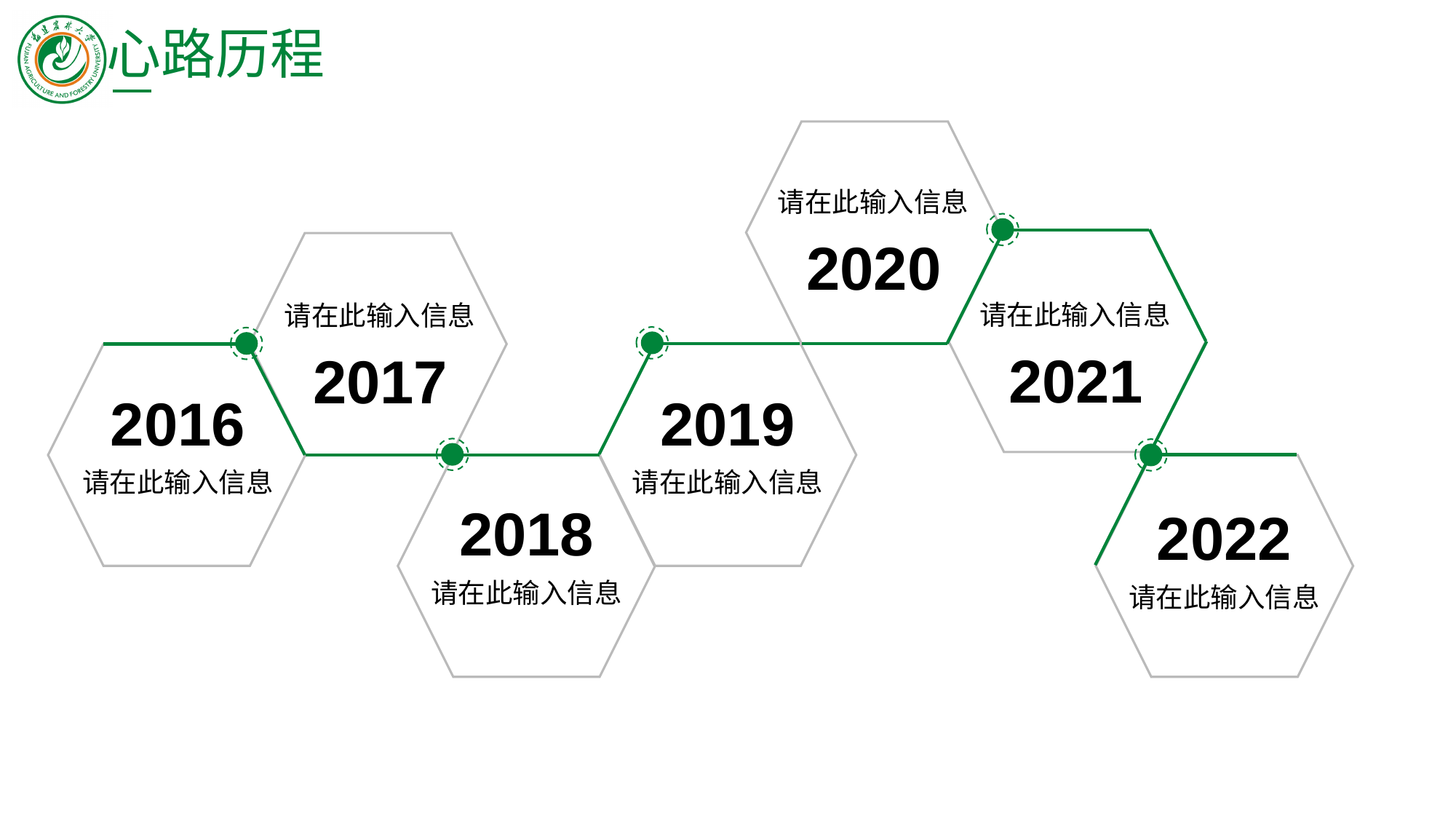

心路历程
请在此输入信息
2020
请在此输入信息
请在此输入信息
2021
2017
2016
2019
请在此输入信息
请在此输入信息
2018
2022
请在此输入信息
请在此输入信息